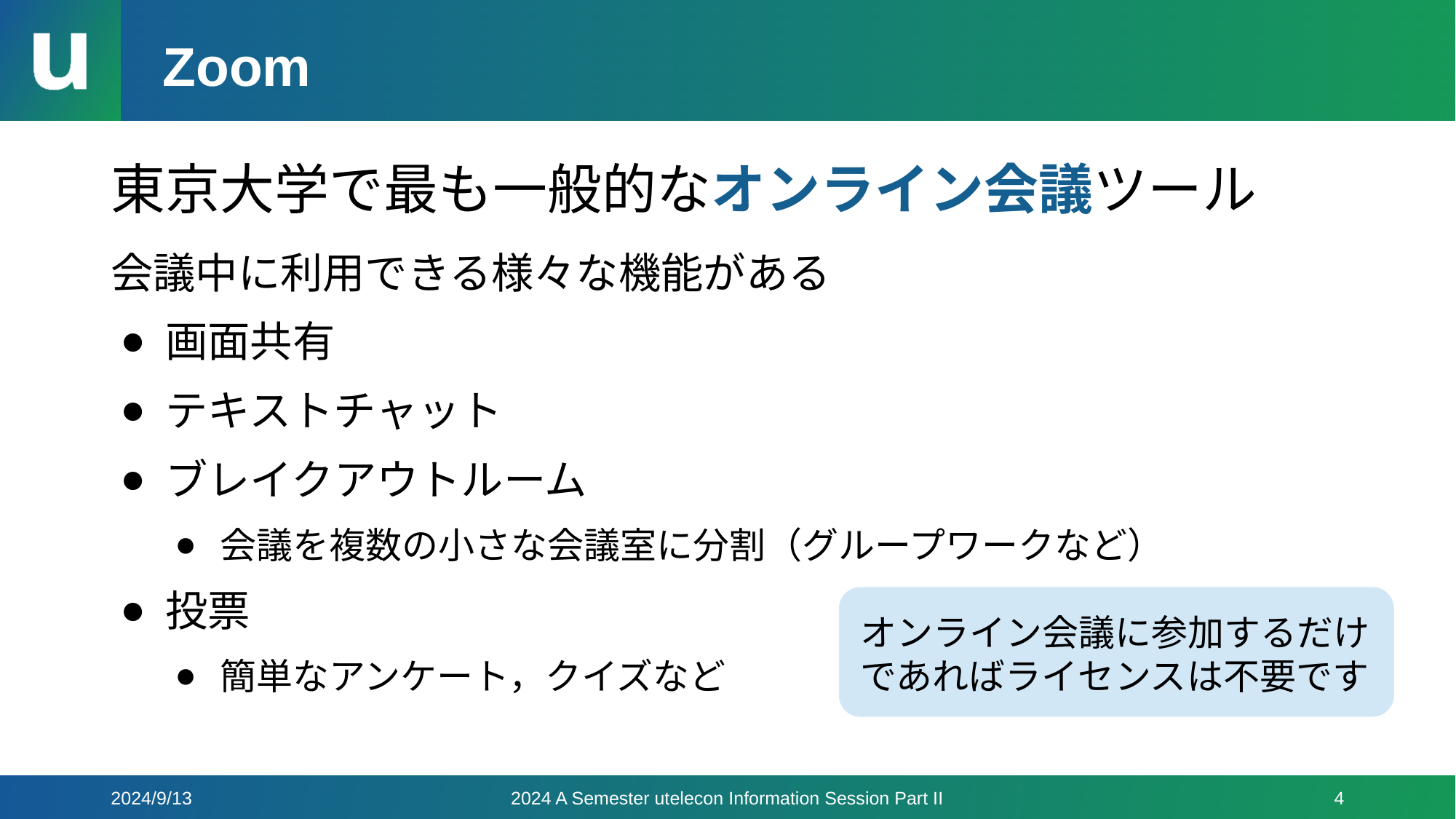

# Zoom
東京大学で最も一般的なオンライン会議ツール

会議中に利用できる様々な機能がある
画面共有
テキストチャット
ブレイクアウトルーム
会議を複数の小さな会議室に分割（グループワークなど）
投票
簡単なアンケート，クイズなど

オンライン会議に参加するだけ
であればライセンスは不要です
2024/9/13
2024 A Semester utelecon Information Session Part II
4